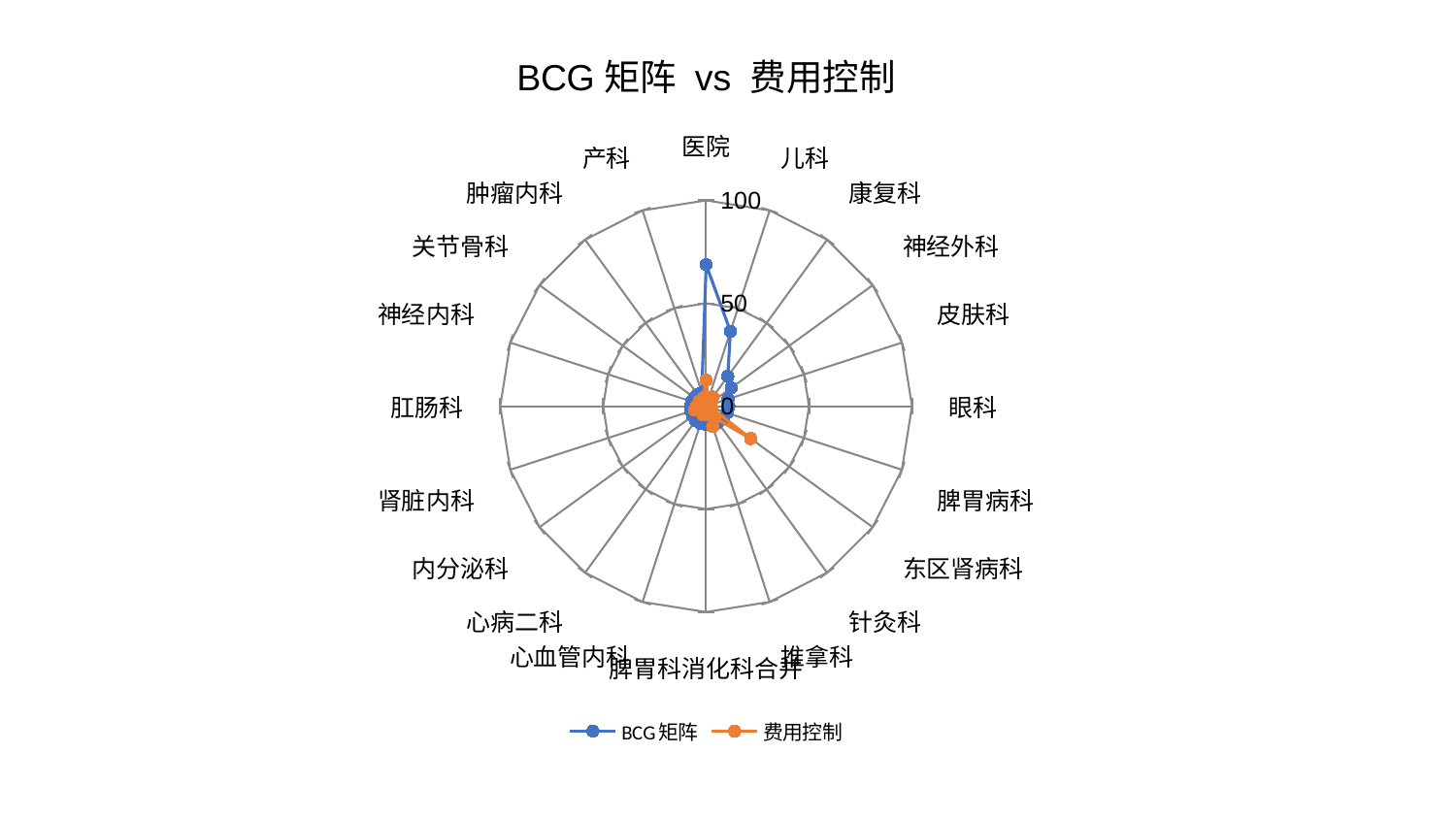

### Chart: BCG矩阵 vs 费用控制

| Category | BCG矩阵 | 费用控制 |
|---|---|---|
| 医院 | 68.7812224749006 | 12.653596765535733 |
| 儿科 | 38.2010952766688 | 3.1329329791024785 |
| 康复科 | 17.943961882253827 | 5.4745904083545005 |
| 神经外科 | 15.10363002862108 | 3.214043111083136 |
| 皮肤科 | 11.222353493553474 | 2.628067210195936 |
| 眼科 | 11.05108800318126 | 1.4582449289028176 |
| 脾胃病科 | 10.648252202663619 | 2.7074467288156407 |
| 东区肾病科 | 10.337133163918018 | 26.764172832510837 |
| 针灸科 | 9.74092467903186 | 6.902819551846507 |
| 推拿科 | 9.51352976626615 | 10.42193181587477 |
| 脾胃科消化科合并 | 8.888313474909719 | 3.997126551258505 |
| 心血管内科 | 8.849112645624947 | 4.522672361933405 |
| 心病二科 | 8.762477100294253 | 1.8113887430118425 |
| 内分泌科 | 8.062639965557949 | 2.6337062870921506 |
| 肾脏内科 | 7.821491425863195 | 5.853914191194315 |
| 肛肠科 | 7.562702266907679 | 4.750288307216526 |
| 神经内科 | 7.51412185612882 | 3.6718530256916893 |
| 关节骨科 | 7.1619004933119985 | 4.129046872465557 |
| 肿瘤内科 | 6.891810940235967 | 3.6056604008195294 |
| 产科 | 6.859037002619723 | 4.24832496773987 |
80